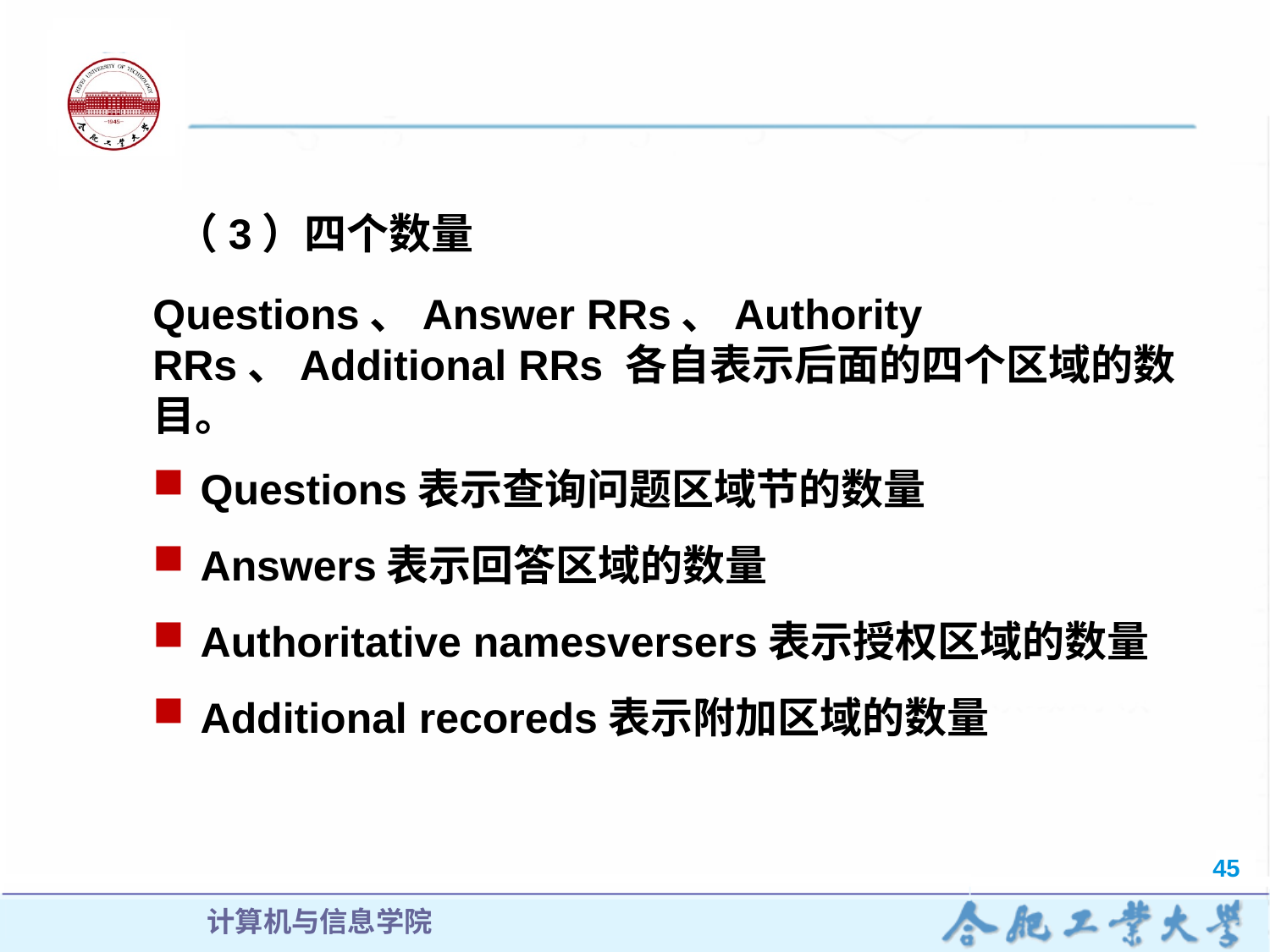

（3）四个数量
Questions、Answer RRs、Authority RRs、Additional RRs 各自表示后面的四个区域的数目。
Questions表示查询问题区域节的数量
Answers表示回答区域的数量
Authoritative namesversers表示授权区域的数量
Additional recoreds表示附加区域的数量